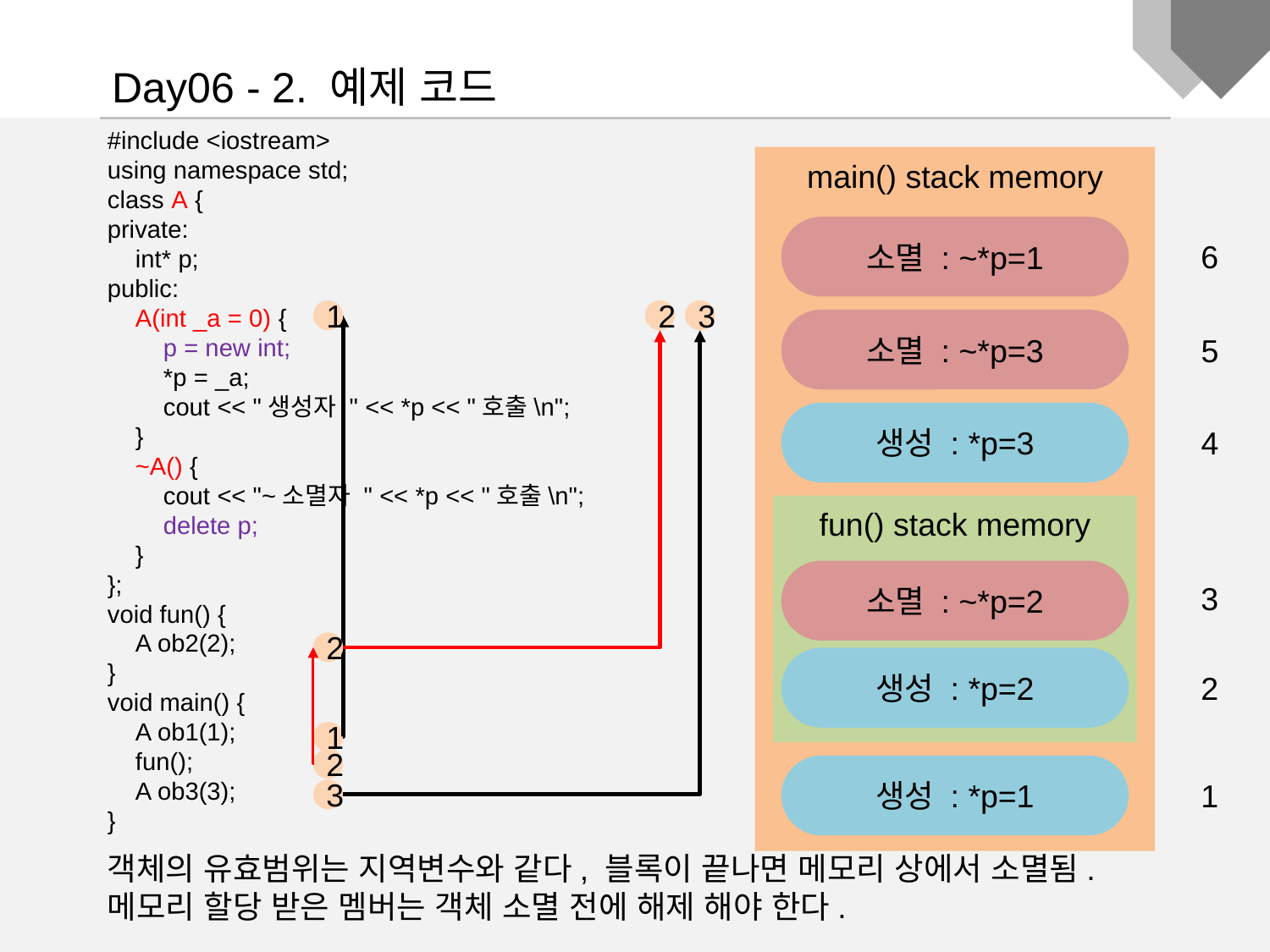

Day06 - 2. 예제 코드
#include <iostream>
using namespace std;
class A {
private:
    int* p;
public:
    A(int _a = 0) {
        p = new int;
        *p = _a;
        cout << "생성자 " << *p << "호출\n";
    }
    ~A() {
        cout << "~소멸자 " << *p << "호출\n";
        delete p;
    }
};
void fun() {
    A ob2(2);
}
void main() {
    A ob1(1);
    fun();
    A ob3(3);
}
main() stack memory

소멸 : ~*p=1
6
1
2
3
소멸 : ~*p=3
5
생성 : *p=3
4
fun() stack memory

소멸 : ~*p=2
3
생성 : *p=2
2
2
1
2
생성 : *p=1
1
3
객체의 유효범위는 지역변수와 같다, 블록이 끝나면 메모리 상에서 소멸됨.
메모리 할당 받은 멤버는 객체 소멸 전에 해제 해야 한다.